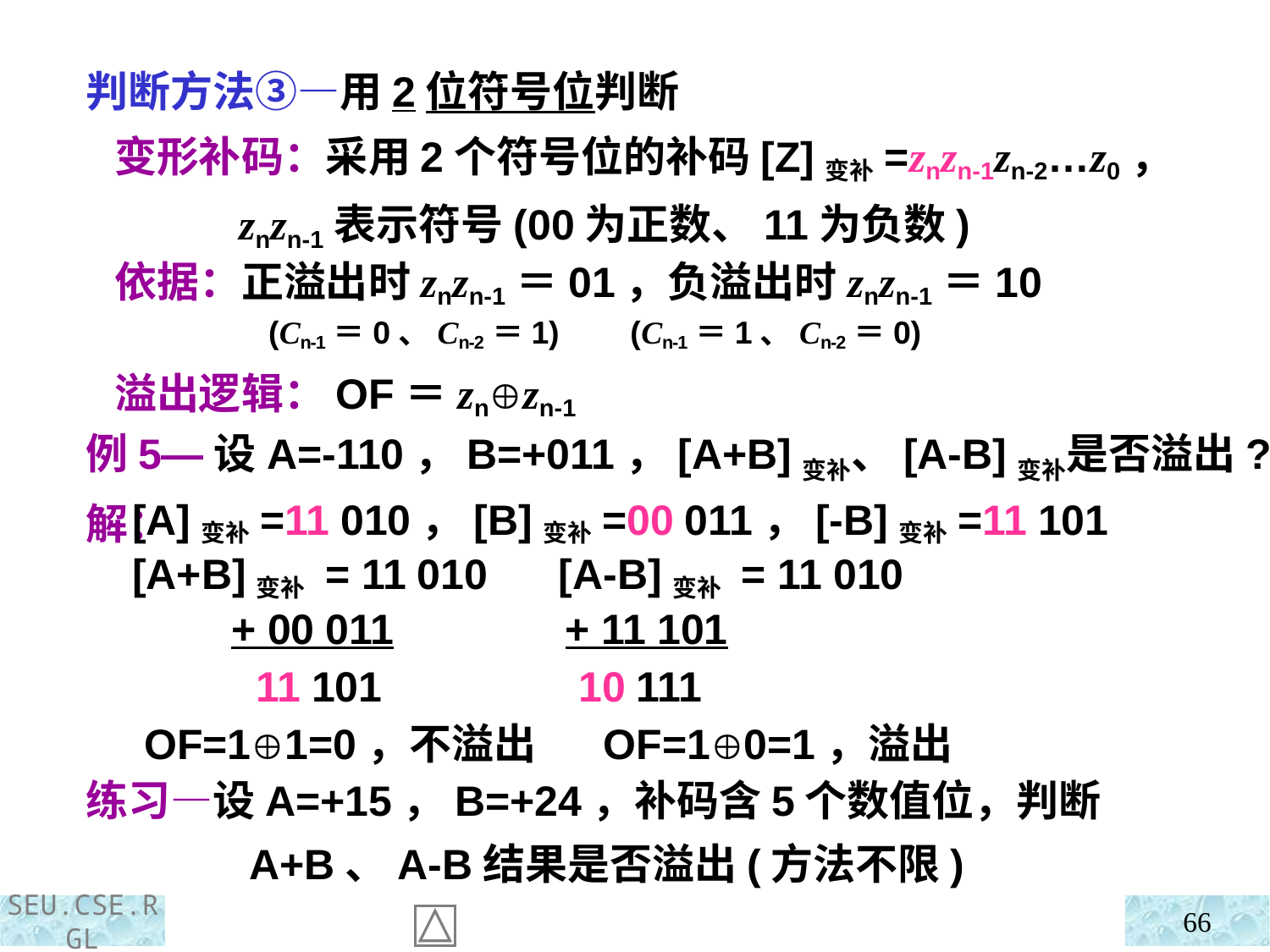

判断方法③—用2位符号位判断
       变形补码：采用2个符号位的补码[Z]变补=znzn-1zn-2…z0，
                 znzn-1表示符号(00为正数、11为负数)
       依据：正溢出时znzn-1＝01，负溢出时znzn-1＝10
                          (Cn-1＝0、Cn-2＝1)        (Cn-1＝1、Cn-2＝0)
       溢出逻辑：OF＝zn⊕zn-1
    例5—设A=-110，B=+011，[A+B]变补、[A-B]变补是否溢出?
    解：
        [A]变补=11 010，[B]变补=00 011，[-B]变补=11 101
        [A+B]变补 = 11 010      [A-B]变补 = 11 010
                  + 00 011               + 11 101
                   11 101                 10 111
         OF=1⊕1=0，不溢出      OF=1⊕0=1，溢出
    练习—设A=+15，B=+24，补码含5个数值位，判断A+B、A-B结果是否溢出(方法不限)
66